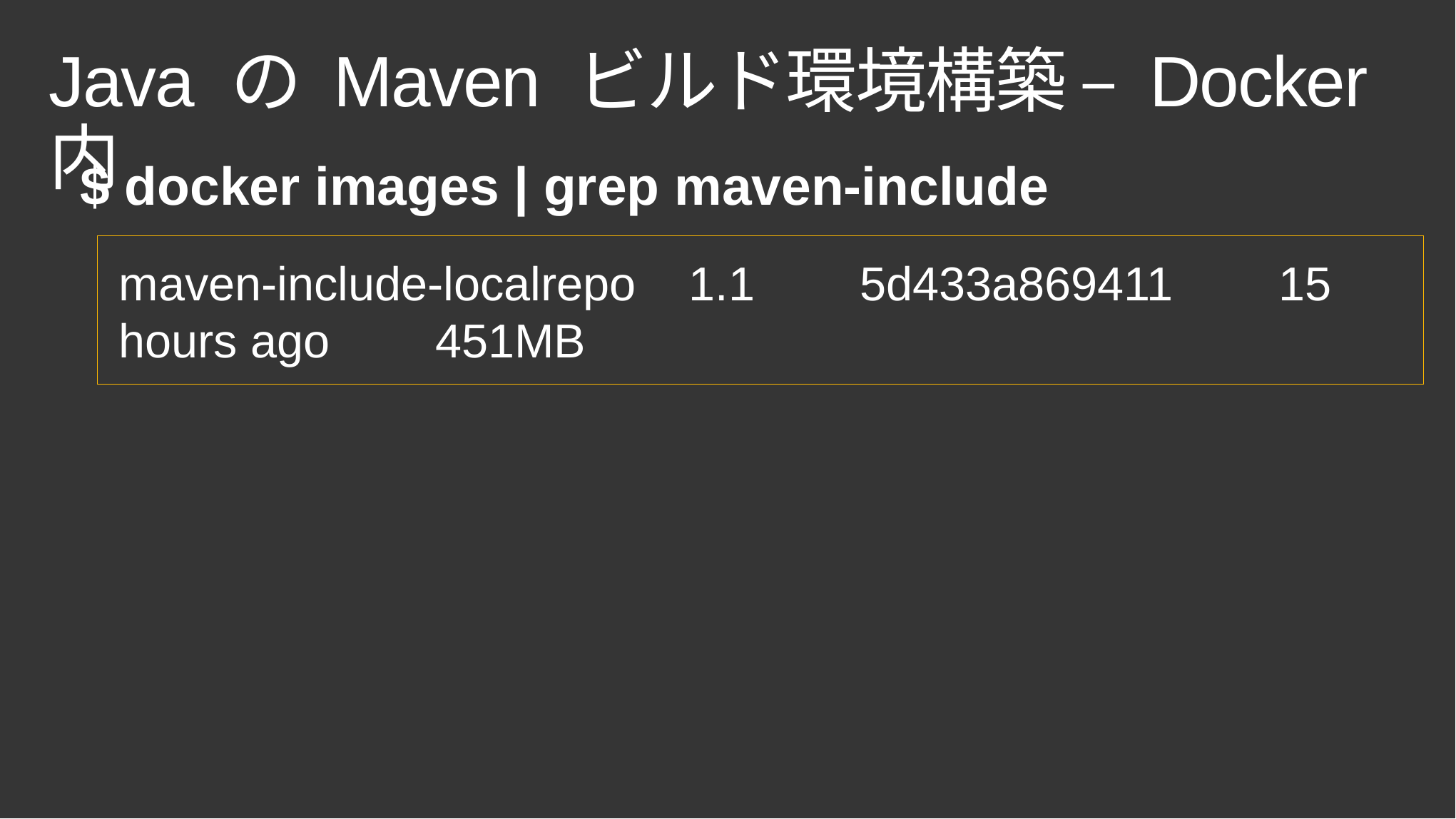

# Java の Maven ビルド環境構築 – Docker 内
$ docker images | grep maven-include
maven-include-localrepo    1.1        5d433a869411        15 hours ago        451MB